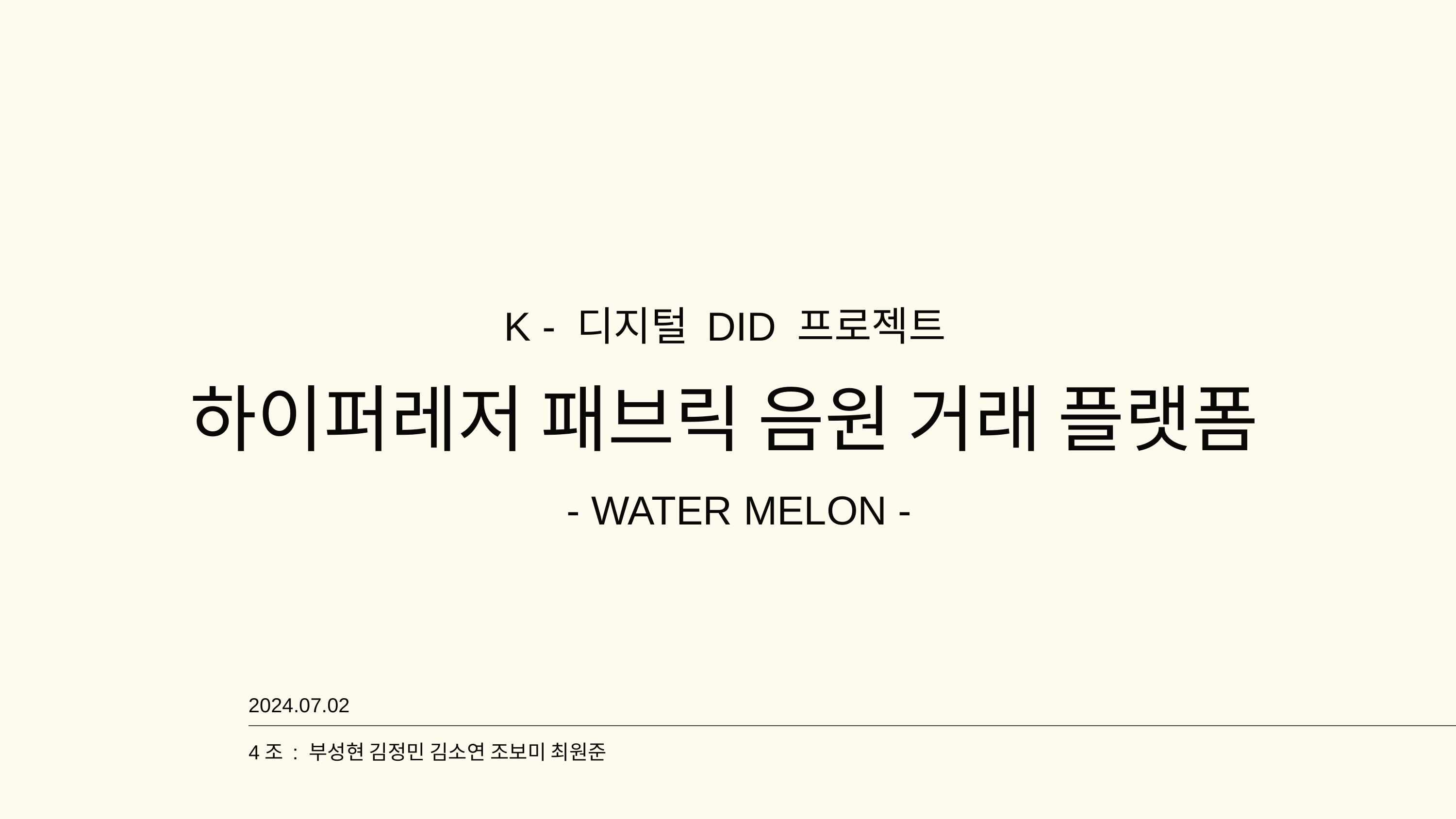

K - 디지털 DID 프로젝트
하이퍼레저 패브릭 음원 거래 플랫폼
- WATER MELON -
2024.07.02

4조 : 부성현 김정민 김소연 조보미 최원준